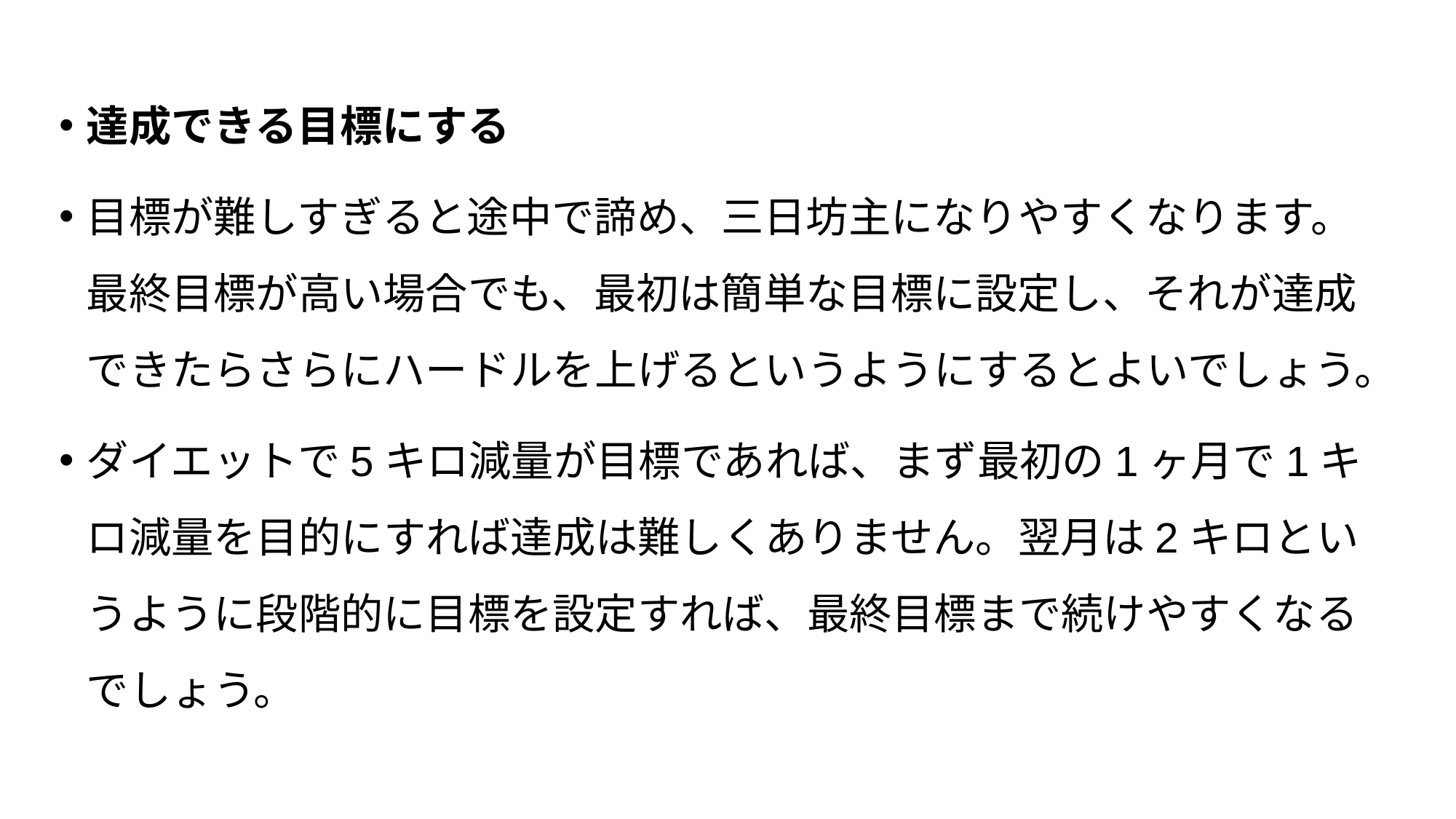

達成できる目標にする
目標が難しすぎると途中で諦め、三日坊主になりやすくなります。最終目標が高い場合でも、最初は簡単な目標に設定し、それが達成できたらさらにハードルを上げるというようにするとよいでしょう。
ダイエットで5キロ減量が目標であれば、まず最初の1ヶ月で1キロ減量を目的にすれば達成は難しくありません。翌月は2キロというように段階的に目標を設定すれば、最終目標まで続けやすくなるでしょう。